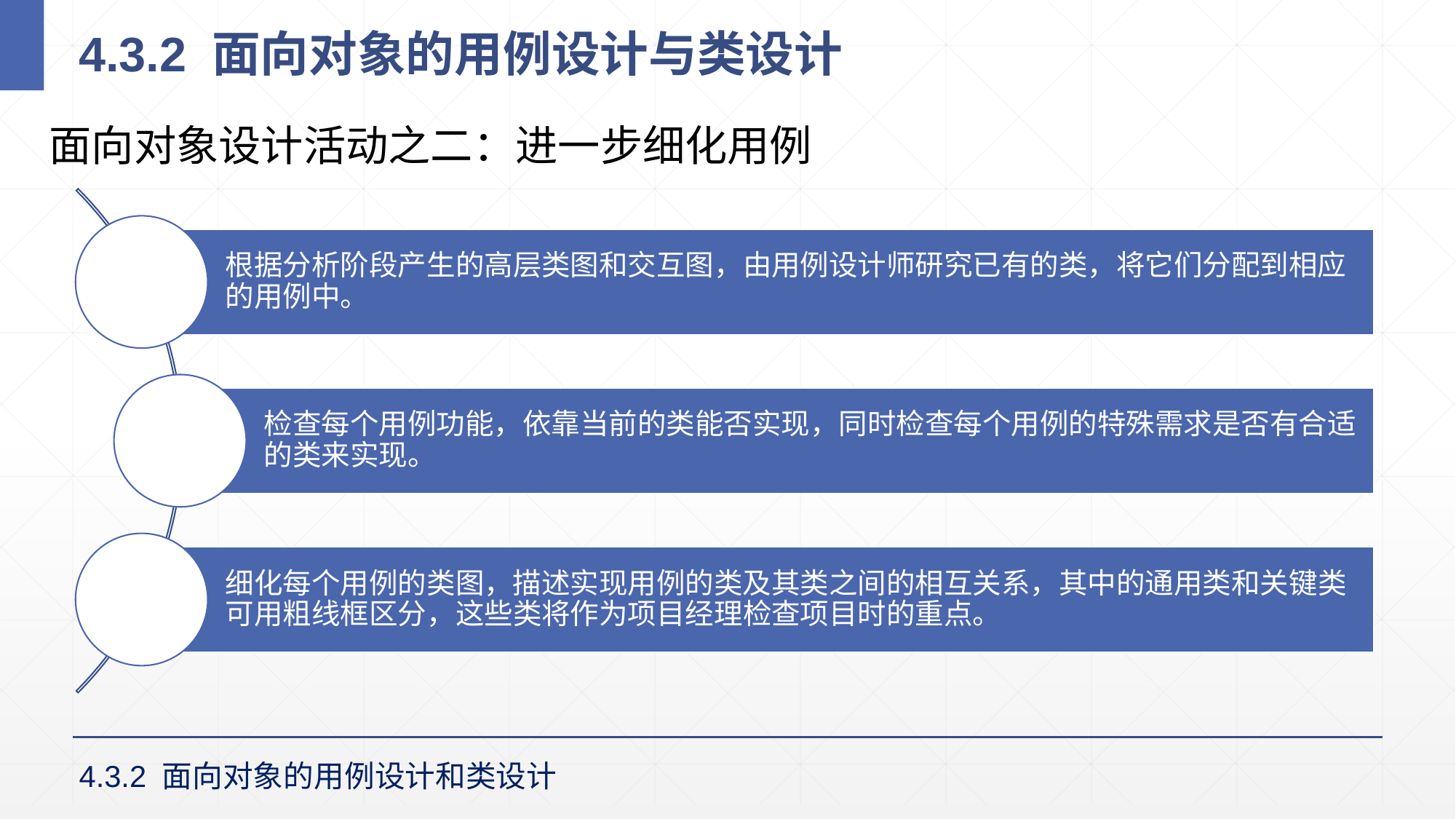

# 4.3.2 面向对象的用例设计与类设计
面向对象设计活动之二：进一步细化用例
根据分析阶段产生的高层类图和交互图，由用例设计师研究已有的类，将它们分配到相应的用例中。
检查每个用例功能，依靠当前的类能否实现，同时检查每个用例的特殊需求是否有合适的类来实现。
细化每个用例的类图，描述实现用例的类及其类之间的相互关系，其中的通用类和关键类可用粗线框区分，这些类将作为项目经理检查项目时的重点。
4.3.2 面向对象的用例设计和类设计